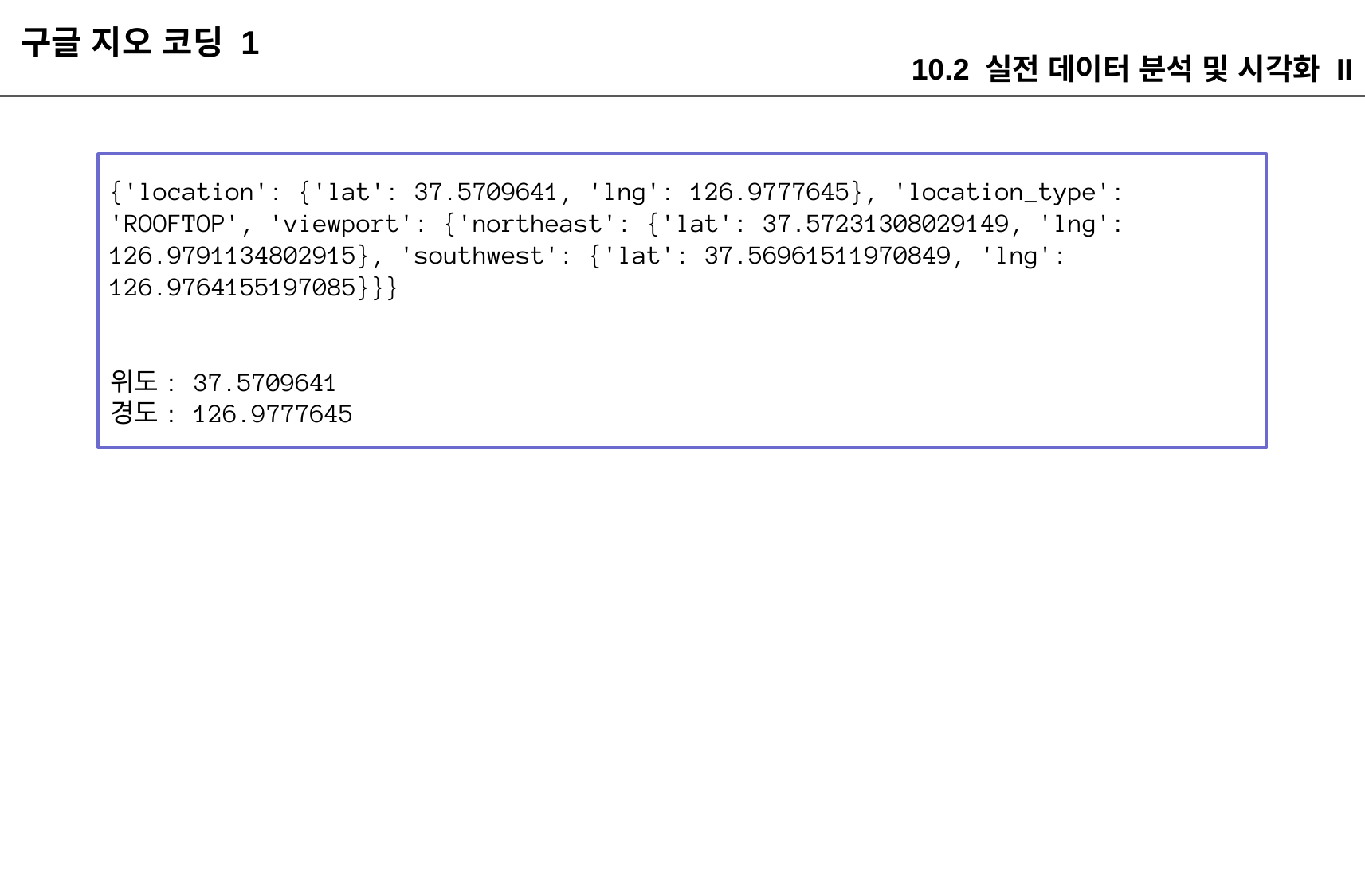

구글 지오 코딩 1
10.2 실전 데이터 분석 및 시각화 II
{'location': {'lat': 37.5709641, 'lng': 126.9777645}, 'location_type': 'ROOFTOP', 'viewport': {'northeast': {'lat': 37.57231308029149, 'lng': 126.9791134802915}, 'southwest': {'lat': 37.56961511970849, 'lng': 126.9764155197085}}}

위도: 37.5709641
경도: 126.9777645